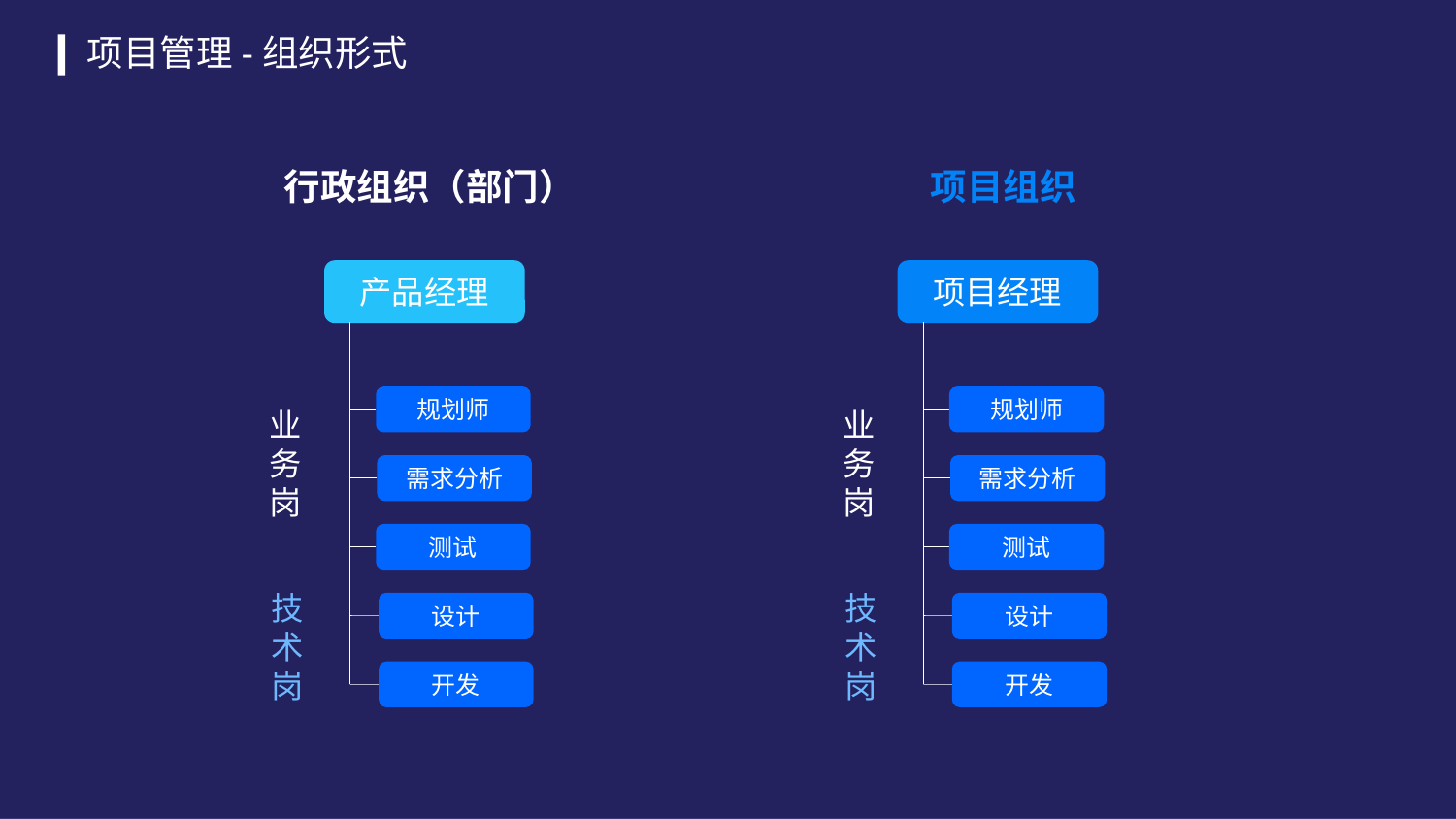

项目管理-组织形式

行政组织（部门）
项目组织
产品经理
项目经理
规划师
规划师
业务岗
业务岗
需求分析
需求分析
测试
测试
技术岗
技术岗
设计
设计
开发
开发